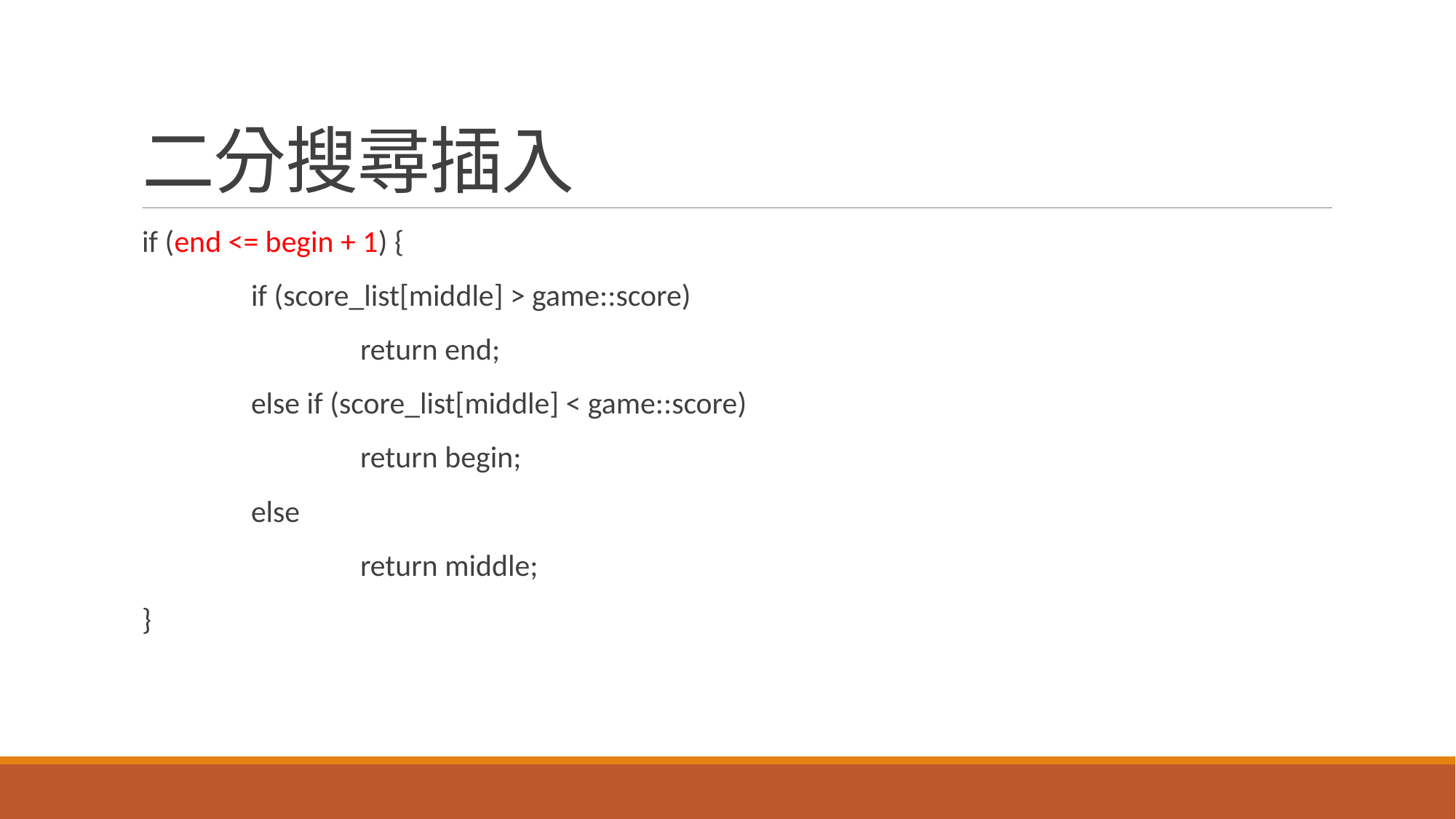

# 二分搜尋插入
if (end <= begin + 1) {
	if (score_list[middle] > game::score)
		return end;
	else if (score_list[middle] < game::score)
		return begin;
	else
		return middle;
}